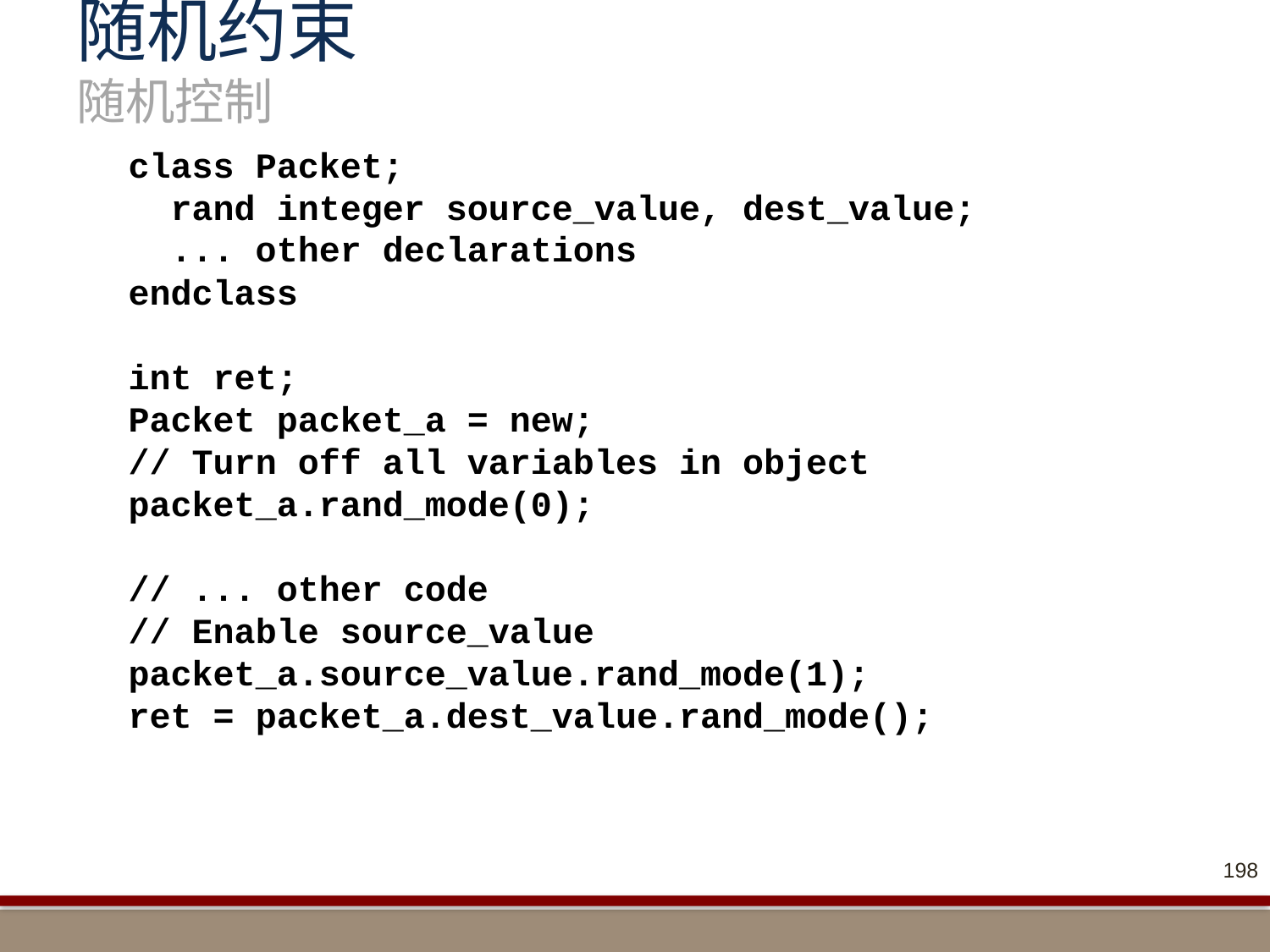

# 随机约束 随机控制
class Packet;
  rand integer source_value, dest_value;
  ... other declarations
endclass

int ret;
Packet packet_a = new;
// Turn off all variables in object
packet_a.rand_mode(0);

// ... other code
// Enable source_value
packet_a.source_value.rand_mode(1);
ret = packet_a.dest_value.rand_mode();
198